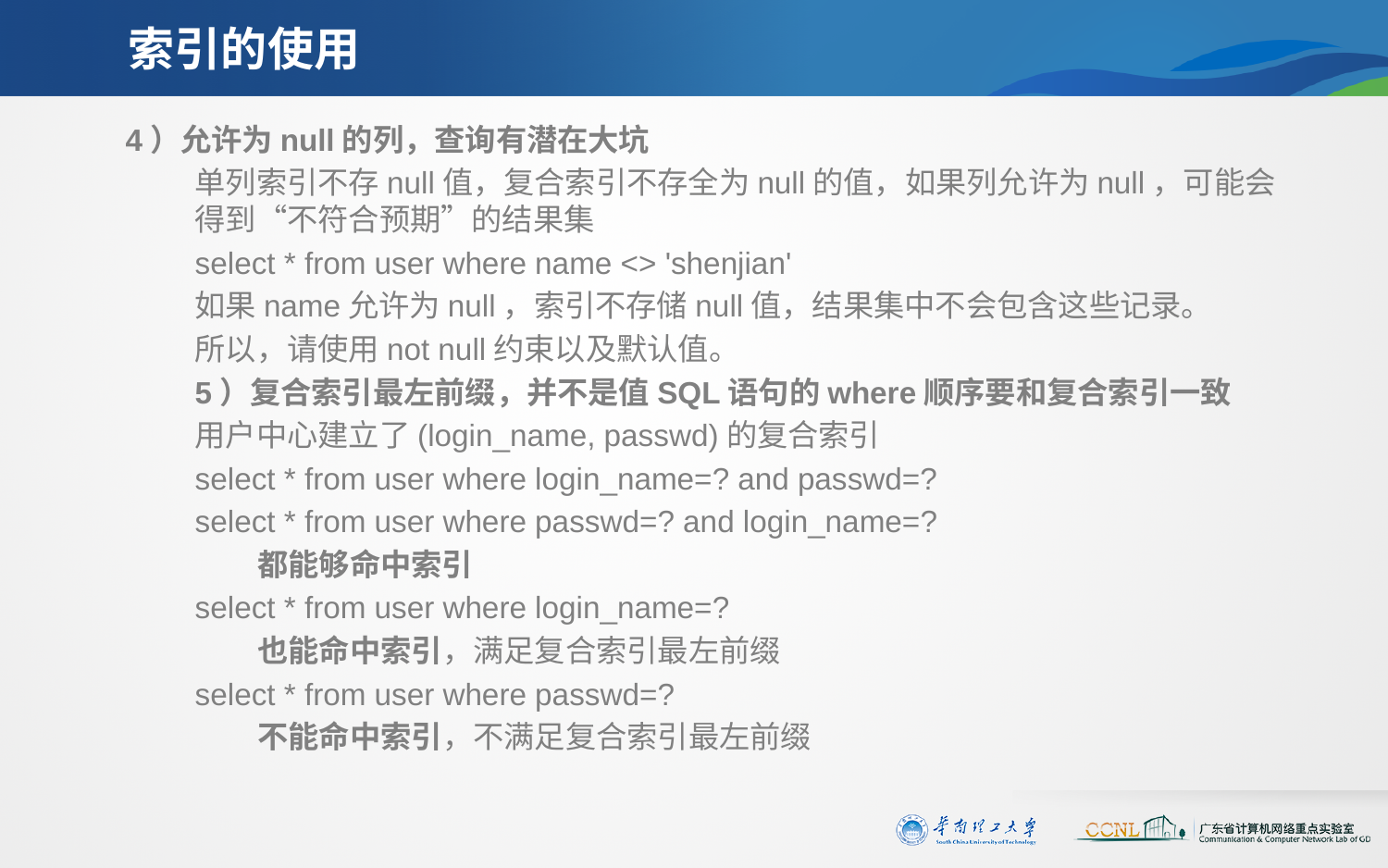

# 索引的使用
4）允许为null的列，查询有潜在大坑
单列索引不存null值，复合索引不存全为null的值，如果列允许为null，可能会得到“不符合预期”的结果集
select * from user where name <> 'shenjian'
如果name允许为null，索引不存储null值，结果集中不会包含这些记录。
所以，请使用not null约束以及默认值。
5）复合索引最左前缀，并不是值SQL语句的where顺序要和复合索引一致
用户中心建立了(login_name, passwd)的复合索引
select * from user where login_name=? and passwd=?
select * from user where passwd=? and login_name=?
        都能够命中索引
select * from user where login_name=?
        也能命中索引，满足复合索引最左前缀
select * from user where passwd=?
        不能命中索引，不满足复合索引最左前缀